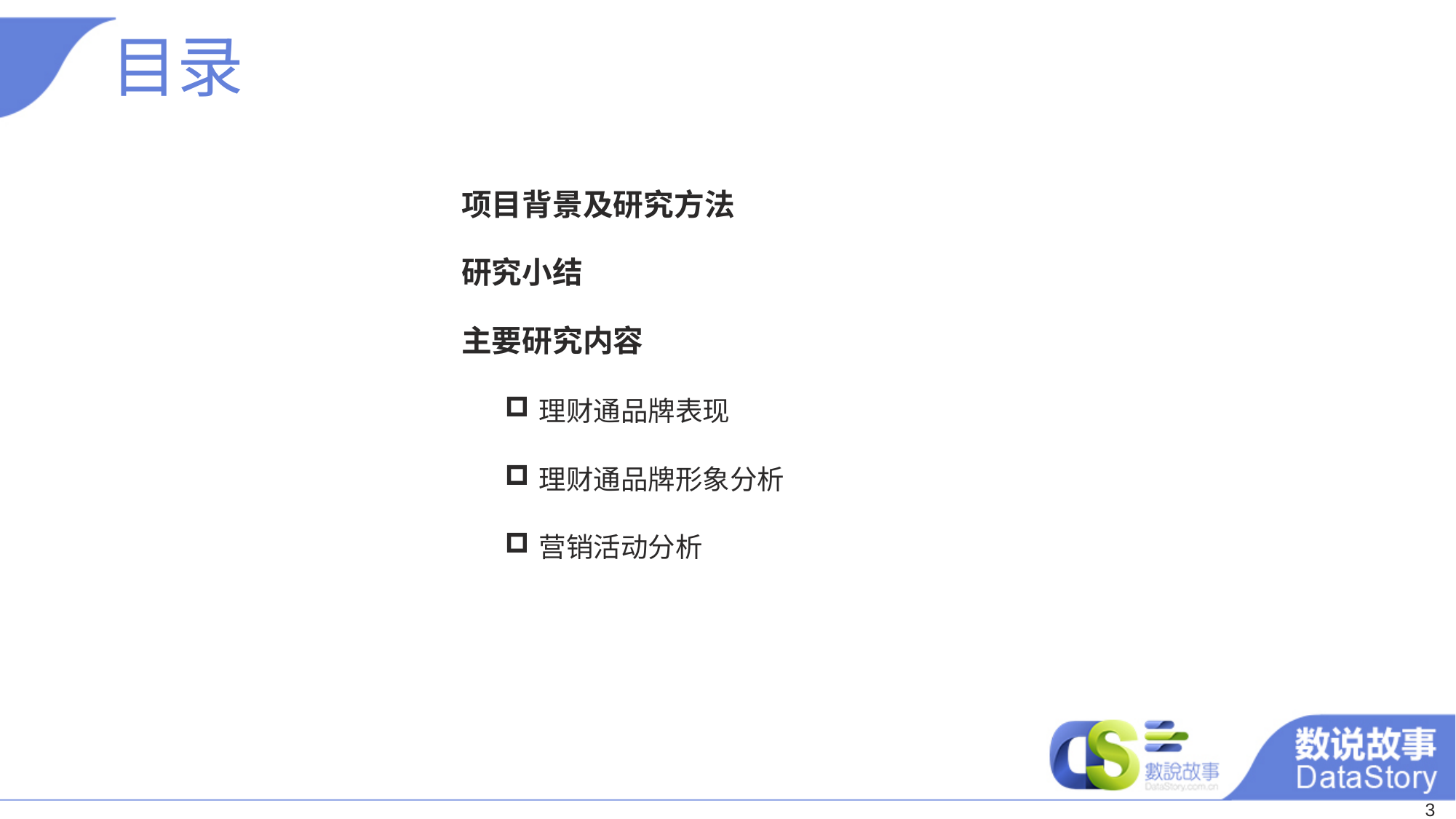

# 目录
项目背景及研究方法
研究小结
主要研究内容
理财通品牌表现
理财通品牌形象分析
营销活动分析
3